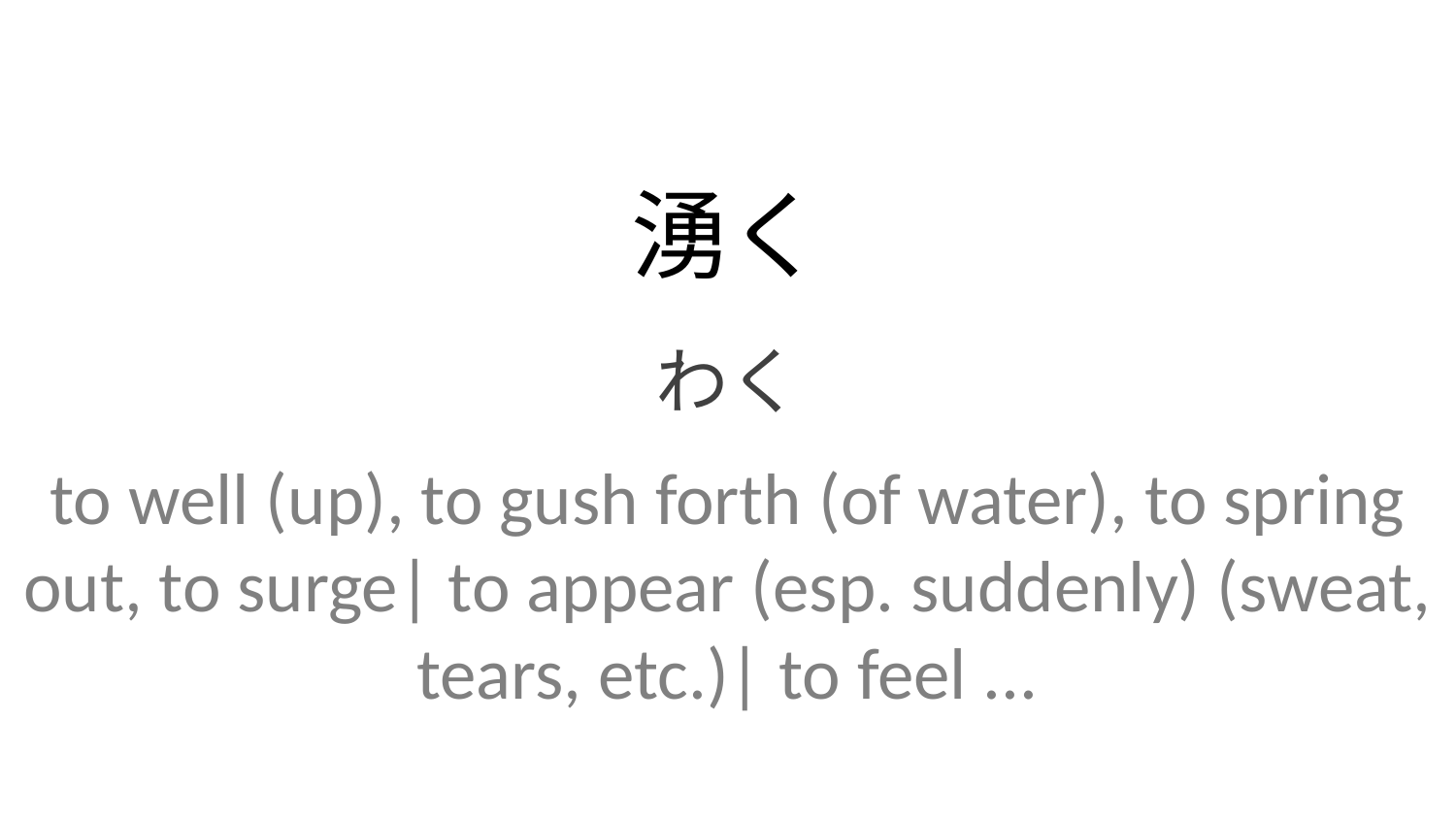

湧く

わく
to well (up), to gush forth (of water), to spring out, to surge| to appear (esp. suddenly) (sweat, tears, etc.)| to feel ...